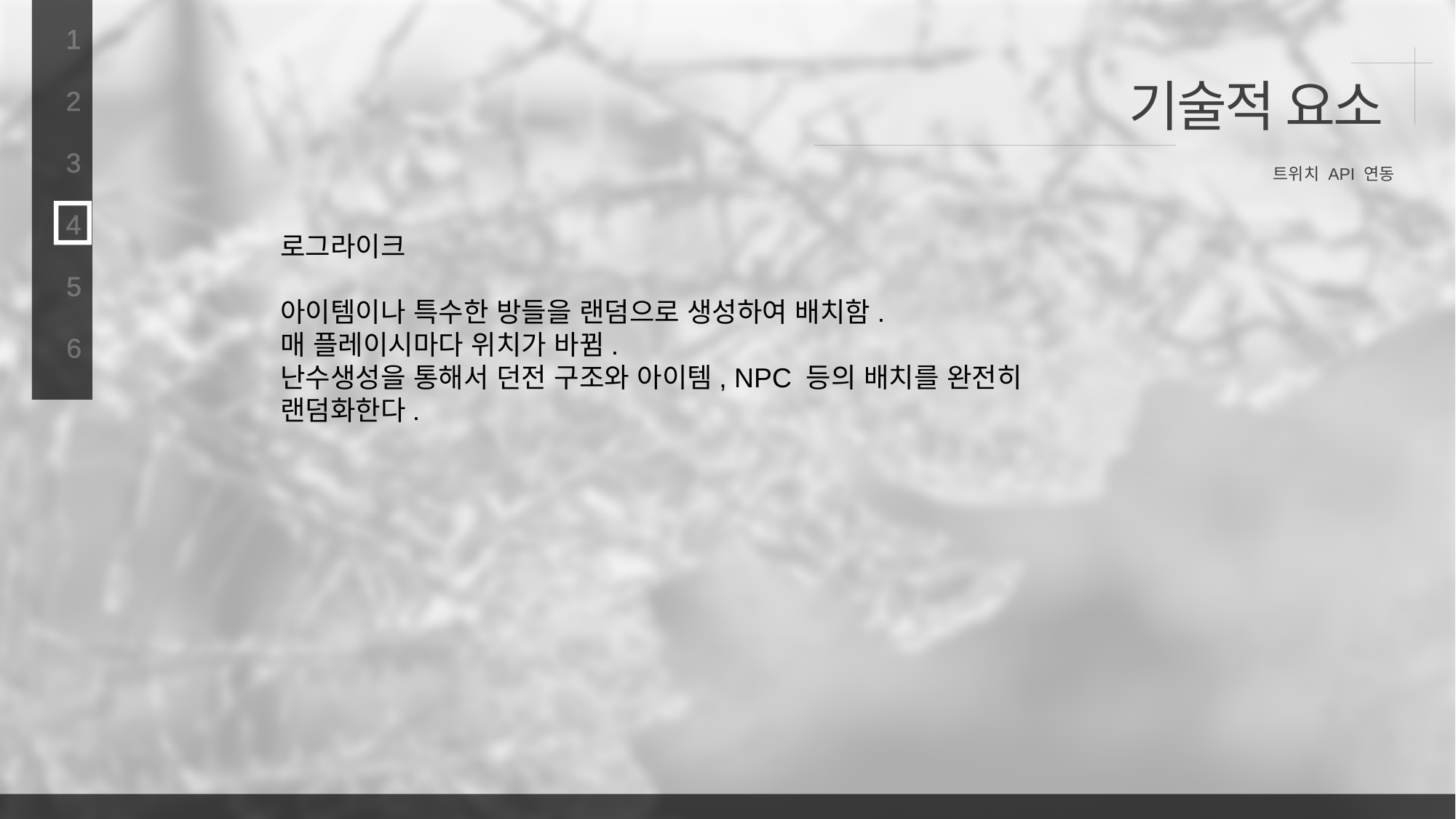

1
기술적 요소
2
3
트위치 API 연동

4
로그라이크

아이템이나 특수한 방들을 랜덤으로 생성하여 배치함.
매 플레이시마다 위치가 바뀜.
난수생성을 통해서 던전 구조와 아이템, NPC 등의 배치를 완전히
랜덤화한다.

5
6